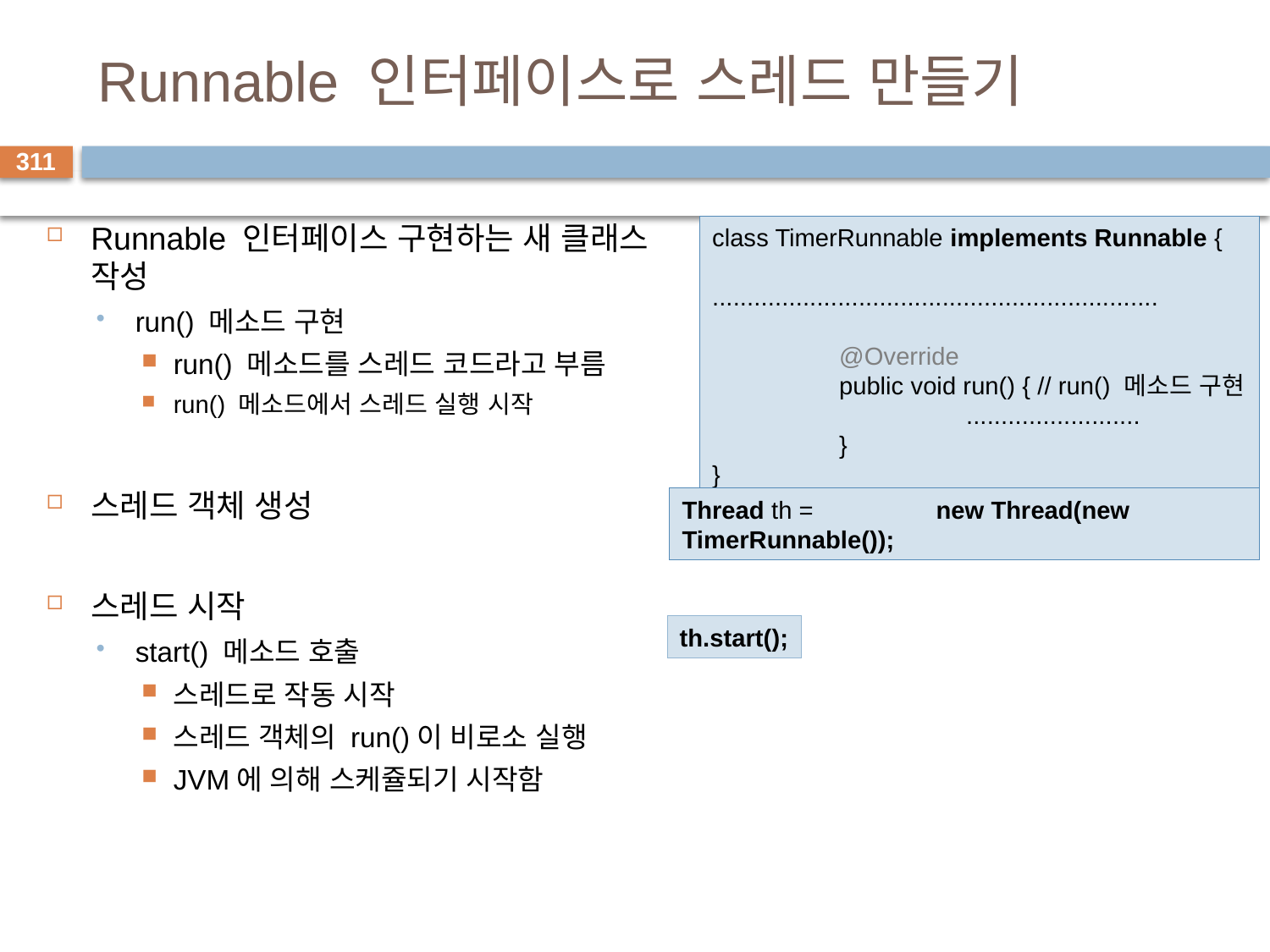

# Runnable 인터페이스로 스레드 만들기
311
Runnable 인터페이스 구현하는 새 클래스 작성
run() 메소드 구현
run() 메소드를 스레드 코드라고 부름
run() 메소드에서 스레드 실행 시작

스레드 객체 생성

스레드 시작
start() 메소드 호출
스레드로 작동 시작
스레드 객체의 run()이 비로소 실행
JVM에 의해 스케쥴되기 시작함

class TimerRunnable implements Runnable {
	................................................................

	@Override
	public void run() { // run() 메소드 구현
		.........................
	}
}
Thread th = 	new Thread(new TimerRunnable());
th.start();